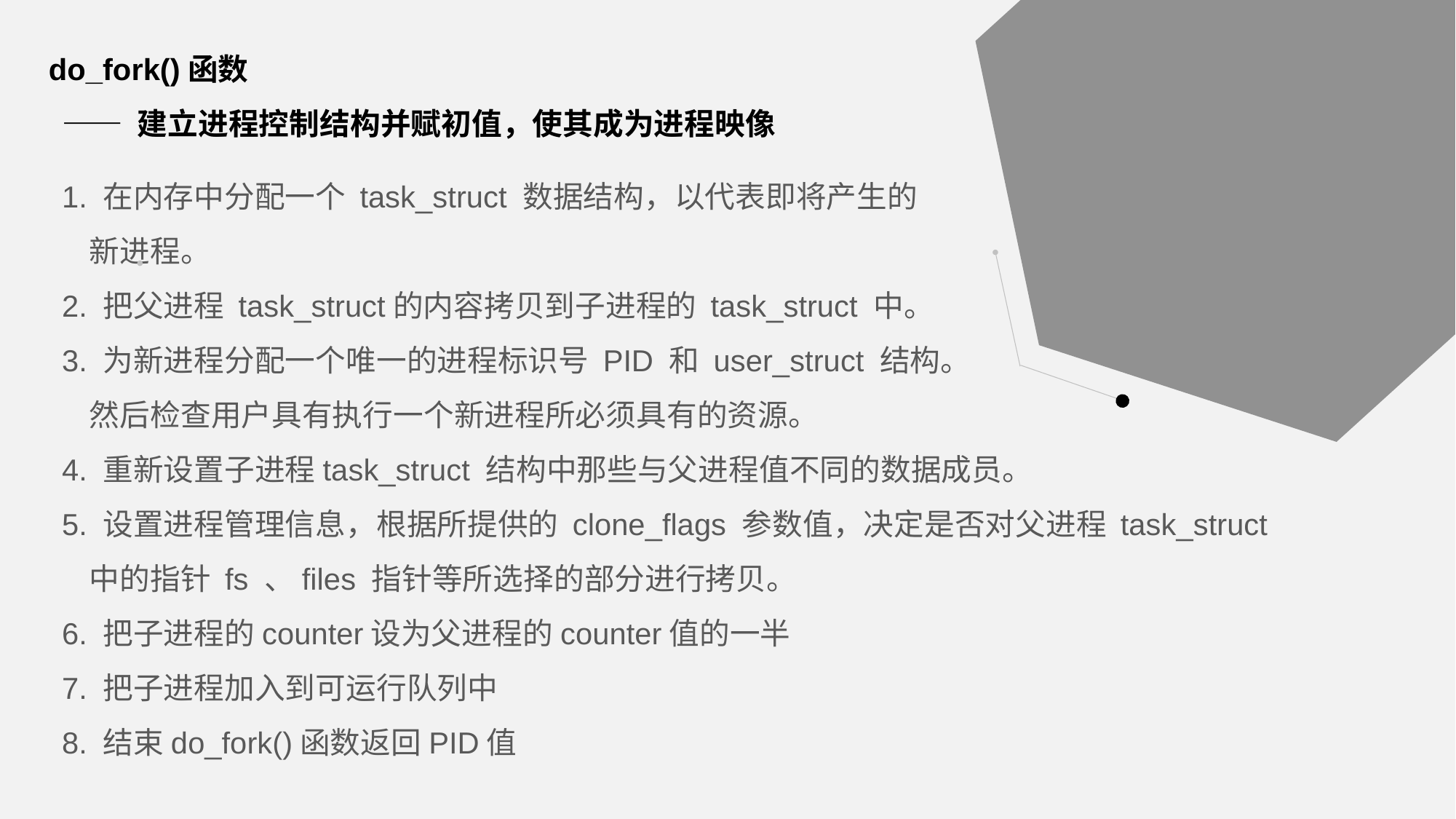

do_fork()函数
  —— 建立进程控制结构并赋初值，使其成为进程映像
1. 在内存中分配一个 task_struct 数据结构，以代表即将产生的
   新进程。
2. 把父进程 task_struct的内容拷贝到子进程的 task_struct 中。
3. 为新进程分配一个唯一的进程标识号 PID 和 user_struct 结构。
   然后检查用户具有执行一个新进程所必须具有的资源。
4. 重新设置子进程task_struct 结构中那些与父进程值不同的数据成员。
5. 设置进程管理信息，根据所提供的 clone_flags 参数值，决定是否对父进程 task_struct
   中的指针 fs 、files 指针等所选择的部分进行拷贝。
6. 把子进程的counter设为父进程的counter值的一半
7. 把子进程加入到可运行队列中
8. 结束do_fork()函数返回PID值